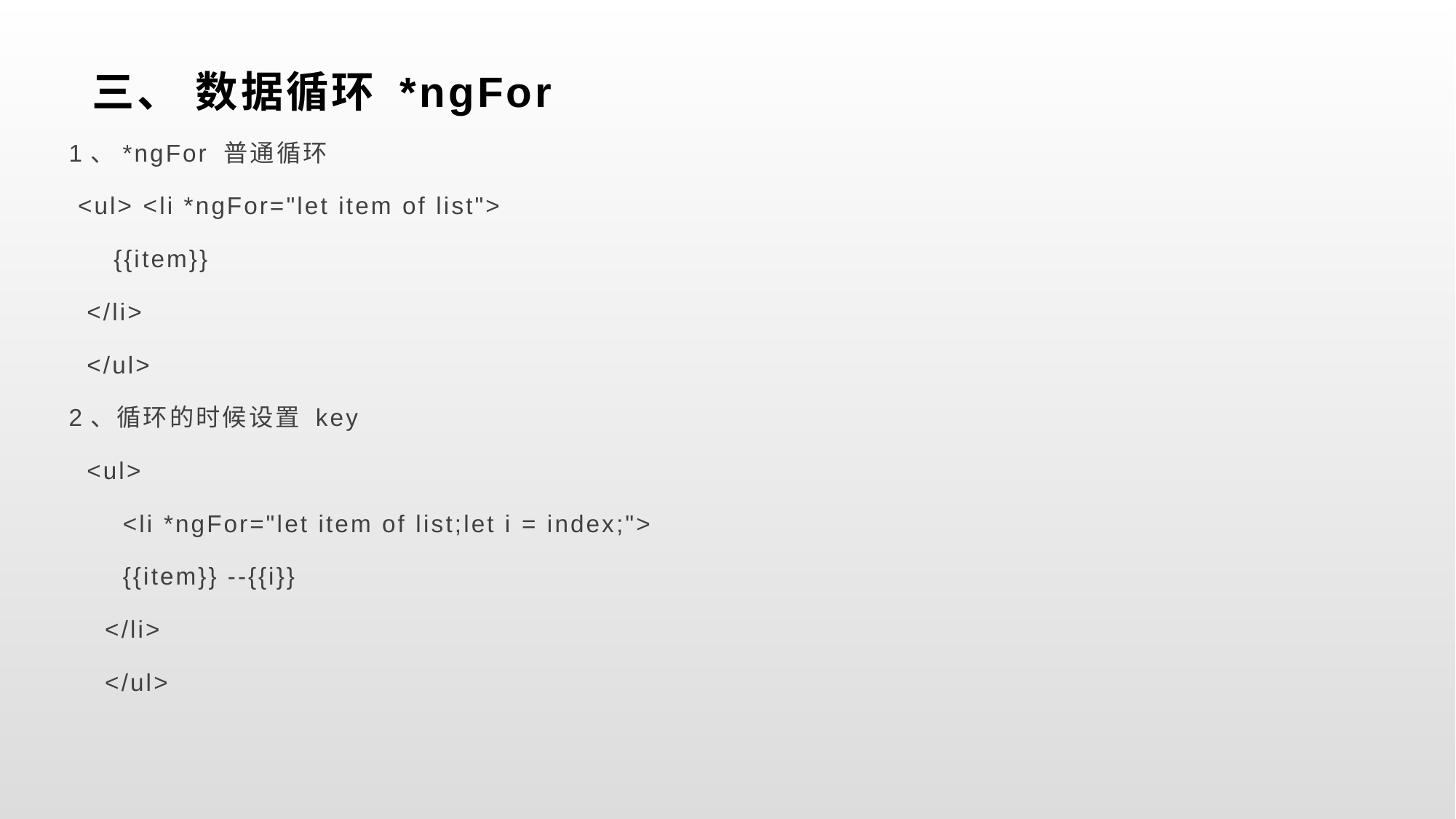

# 三、 数据循环 *ngFor
1、*ngFor 普通循环
 <ul> <li *ngFor="let item of list">
     {{item}}
  </li>
  </ul>
2、循环的时候设置 key
  <ul>
      <li *ngFor="let item of list;let i = index;">
      {{item}} --{{i}}
    </li>
    </ul>